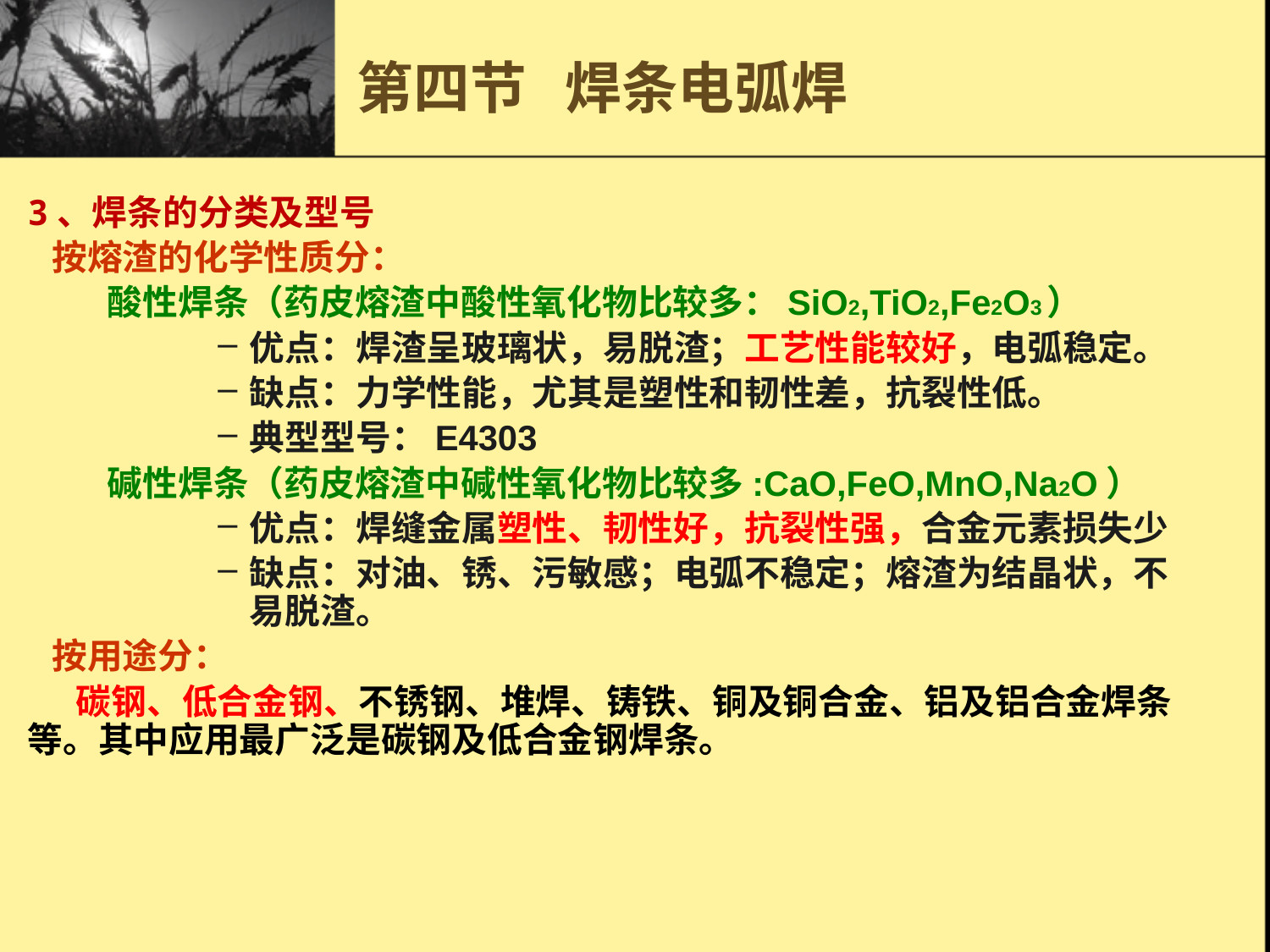

第四节   焊条电弧焊
3、焊条的分类及型号
  按熔渣的化学性质分：
 酸性焊条（药皮熔渣中酸性氧化物比较多：SiO2,TiO2,Fe2O3）
优点：焊渣呈玻璃状，易脱渣；工艺性能较好，电弧稳定。
缺点：力学性能，尤其是塑性和韧性差，抗裂性低。
典型型号：E4303
 碱性焊条（药皮熔渣中碱性氧化物比较多:CaO,FeO,MnO,Na2O）
优点：焊缝金属塑性、韧性好，抗裂性强，合金元素损失少
缺点：对油、锈、污敏感；电弧不稳定；熔渣为结晶状，不易脱渣。
  按用途分：
     碳钢、低合金钢、不锈钢、堆焊、铸铁、铜及铜合金、铝及铝合金焊条等。其中应用最广泛是碳钢及低合金钢焊条。